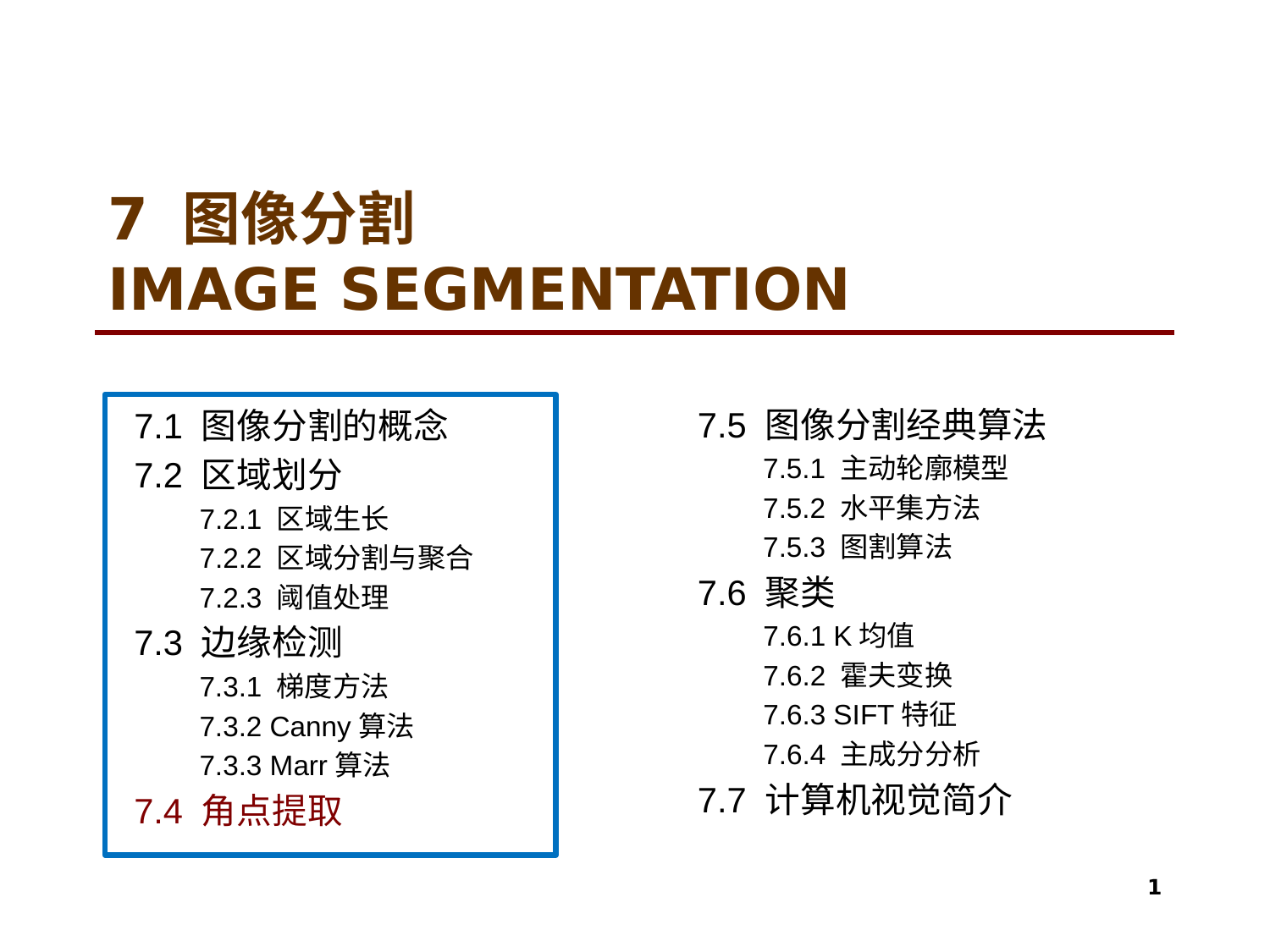

# 7 图像分割 IMAGE SEGMENTATION

7.5 图像分割经典算法
7.5.1 主动轮廓模型
7.5.2 水平集方法
7.5.3 图割算法
7.6 聚类
7.6.1 K均值
7.6.2 霍夫变换
7.6.3 SIFT特征
7.6.4 主成分分析
7.7 计算机视觉简介

7.1 图像分割的概念
7.2 区域划分
7.2.1 区域生长
7.2.2 区域分割与聚合
7.2.3 阈值处理
7.3 边缘检测
7.3.1 梯度方法
7.3.2 Canny算法
7.3.3 Marr算法
7.4 角点提取
1